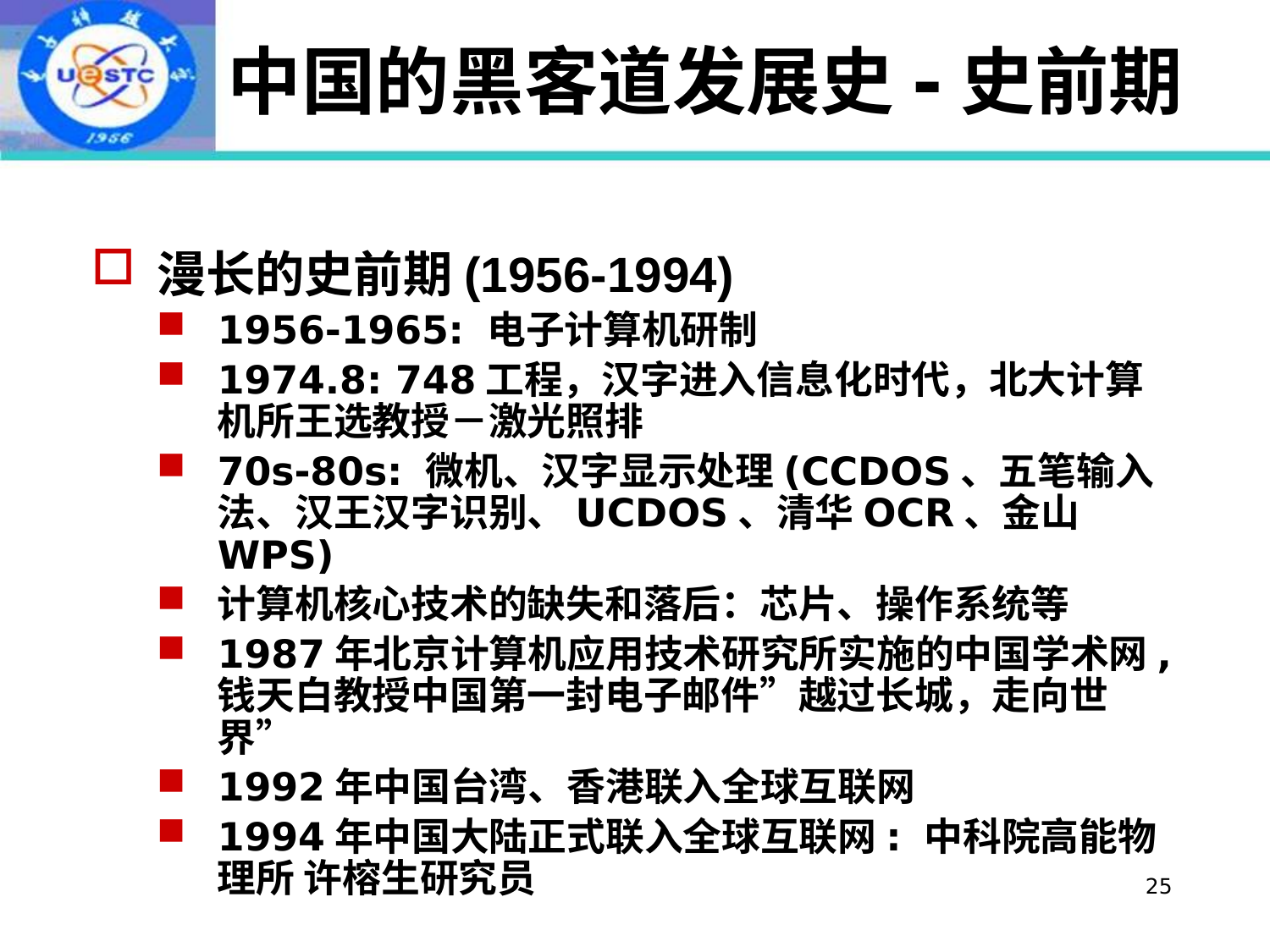

# 中国的黑客道发展史-史前期
漫长的史前期(1956-1994)
1956-1965: 电子计算机研制
1974.8: 748工程，汉字进入信息化时代，北大计算机所王选教授－激光照排
70s-80s: 微机、汉字显示处理(CCDOS、五笔输入法、汉王汉字识别、UCDOS、清华OCR、金山WPS)
计算机核心技术的缺失和落后：芯片、操作系统等
1987年北京计算机应用技术研究所实施的中国学术网,钱天白教授中国第一封电子邮件”越过长城，走向世界”
1992年中国台湾、香港联入全球互联网
1994年中国大陆正式联入全球互联网: 中科院高能物理所 许榕生研究员

25